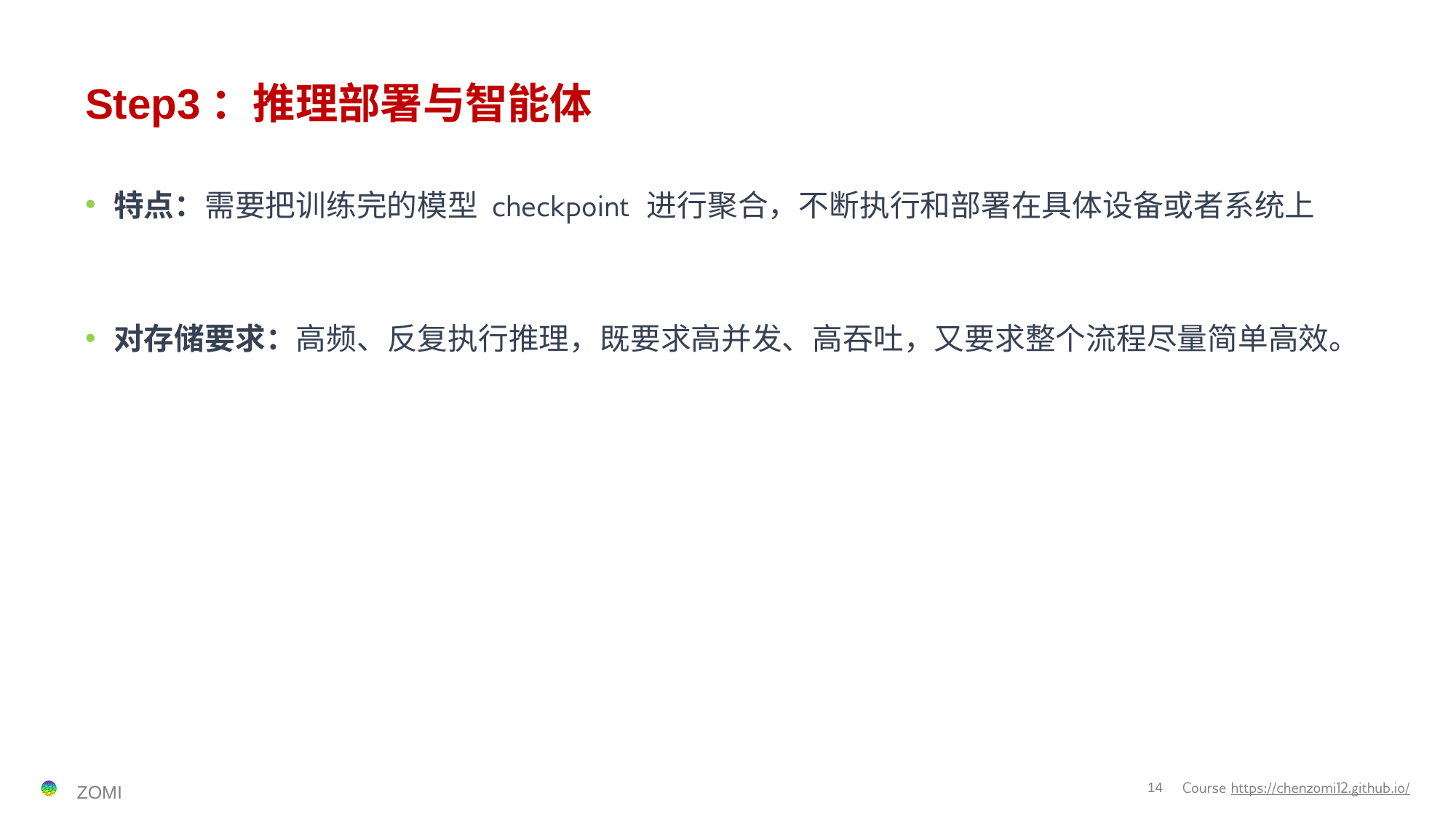

# Step3：推理部署与智能体
特点：需要把训练完的模型 checkpoint 进行聚合，不断执行和部署在具体设备或者系统上

对存储要求：高频、反复执行推理，既要求高并发、高吞吐，又要求整个流程尽量简单高效。